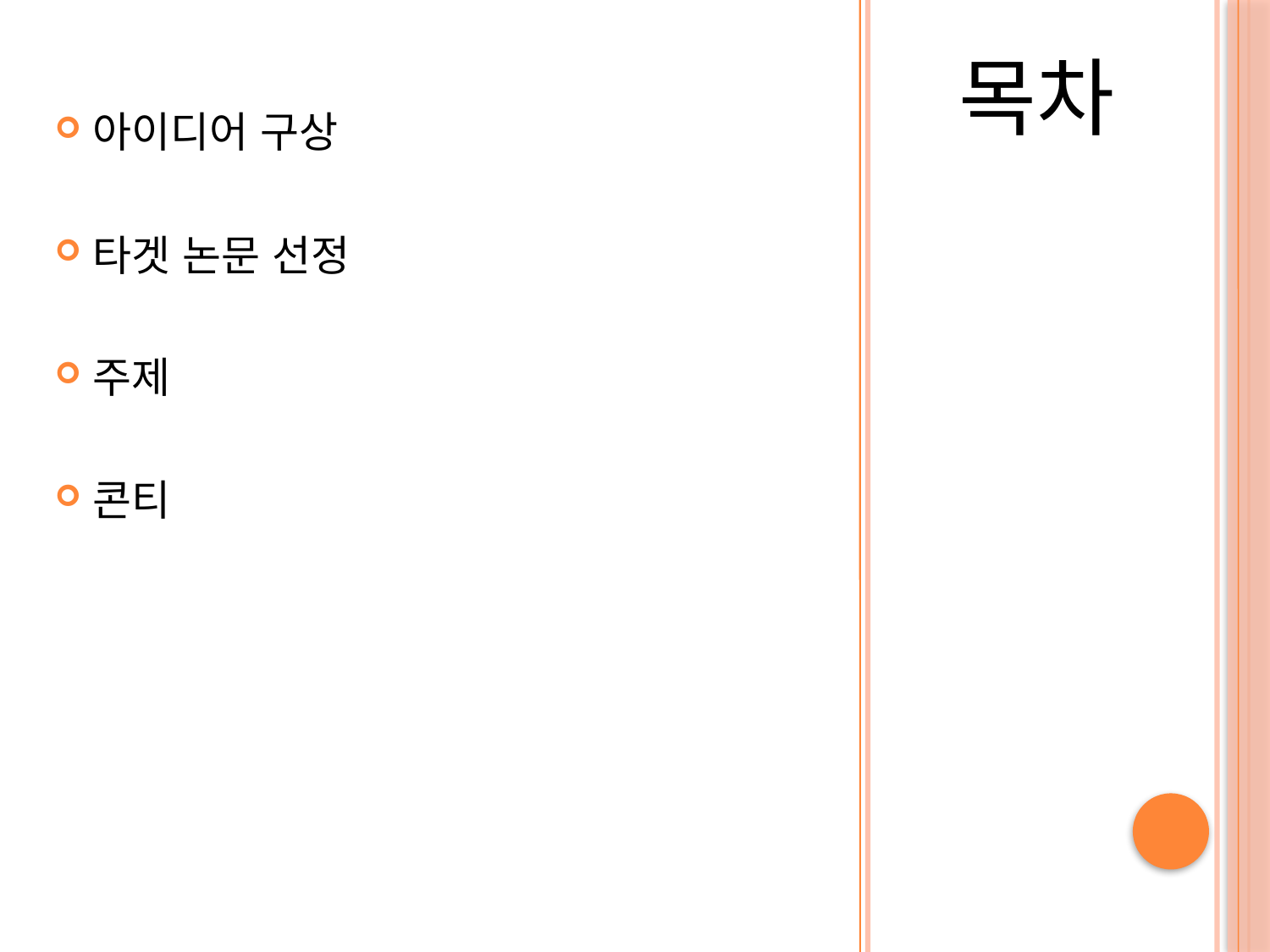

아이디어 구상

타겟 논문 선정

주제

콘티

목차

#